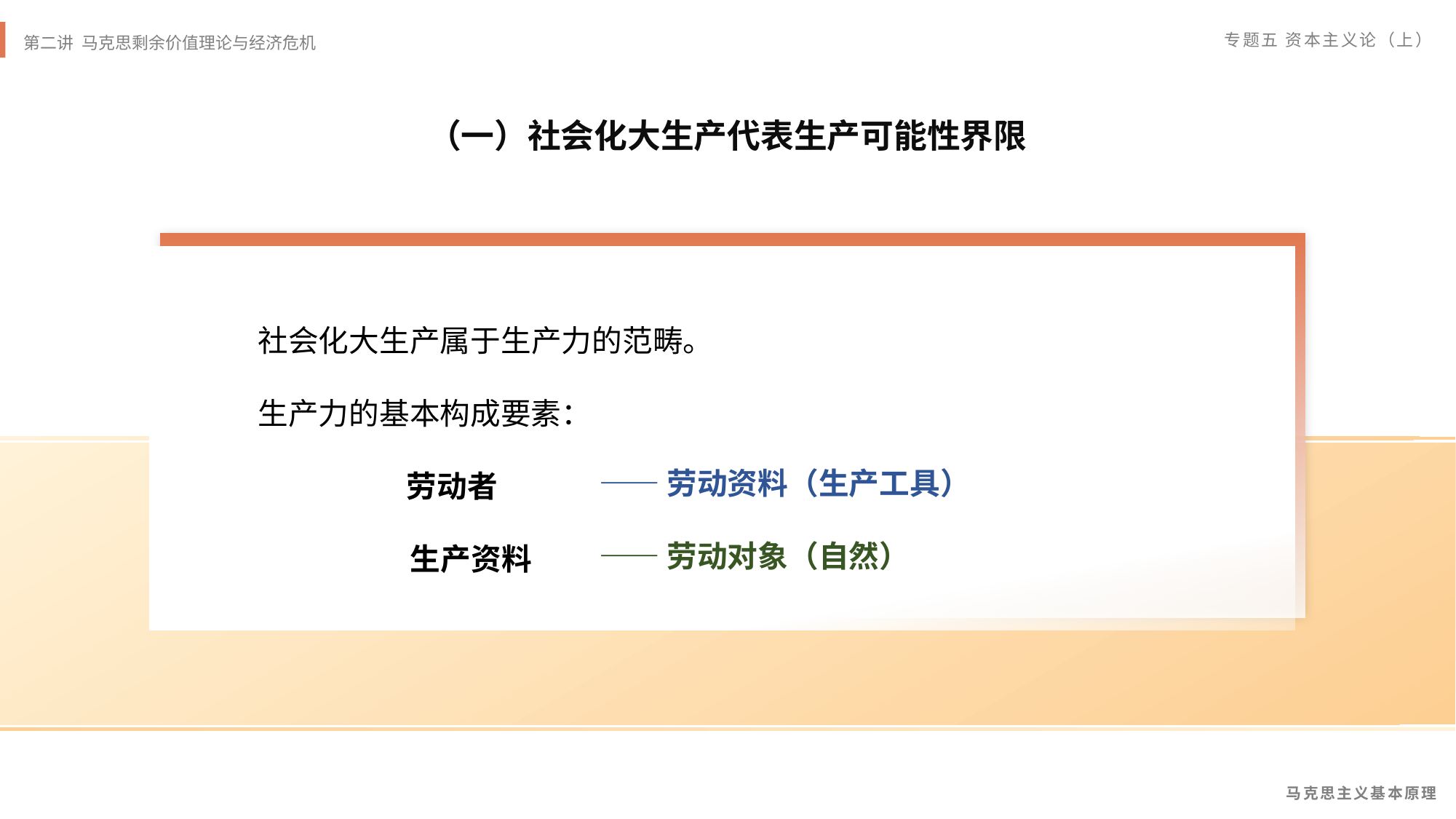

（一）社会化大生产代表生产可能性界限

社会化大生产属于生产力的范畴。
生产力的基本构成要素：
                     劳动者
                     生产资料
——劳动资料（生产工具）
——劳动对象（自然）